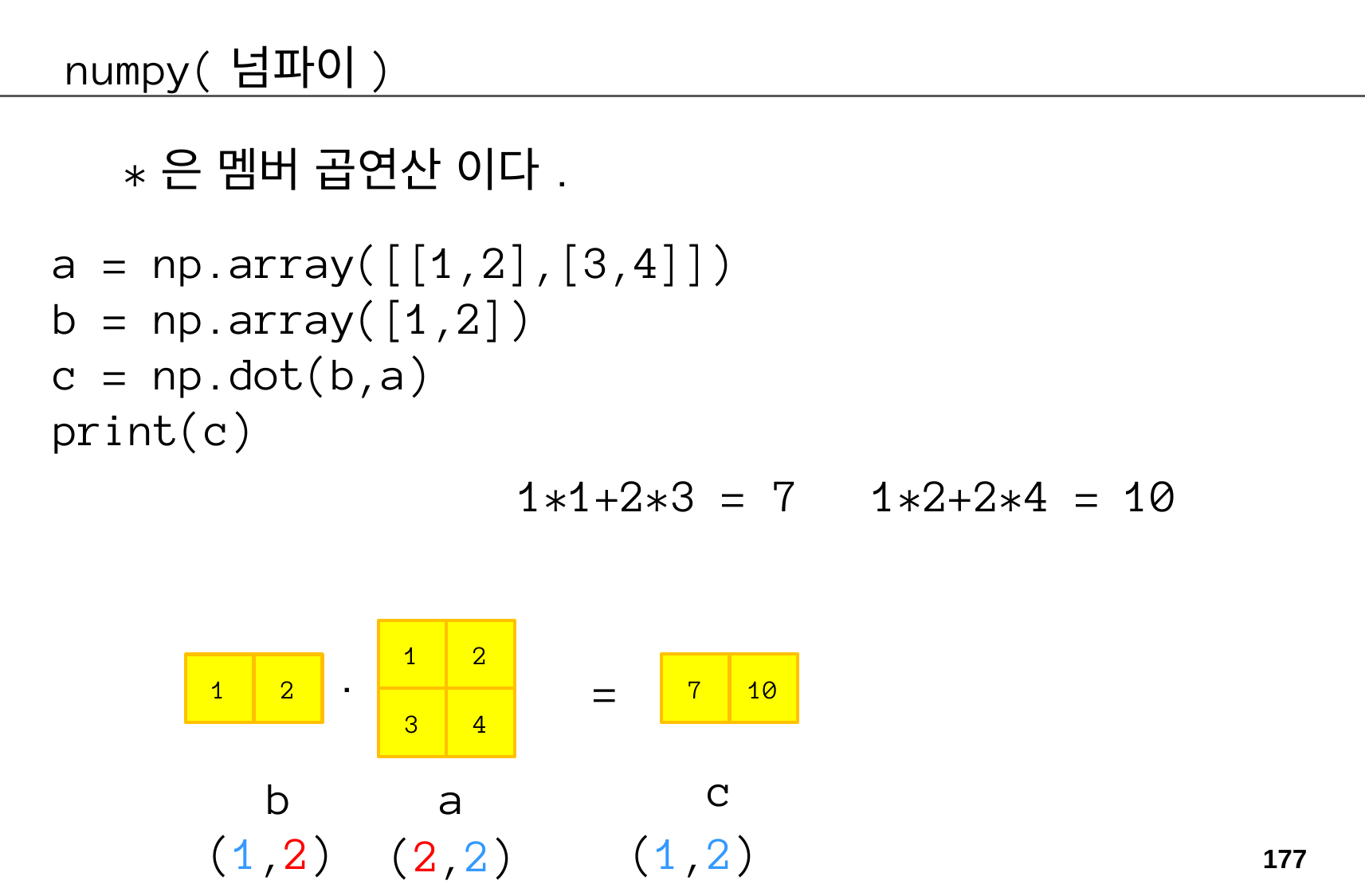

numpy(넘파이)
*은 멤버 곱연산 이다.
a = np.array([[1,2],[3,4]])
b = np.array([1,2])
c = np.dot(b,a)
print(c)
1*1+2*3 = 7
1*2+2*4 = 10
1
2
.
10
7
=
1
2
3
4
c
b
a
(1,2)
(1,2)
(2,2)